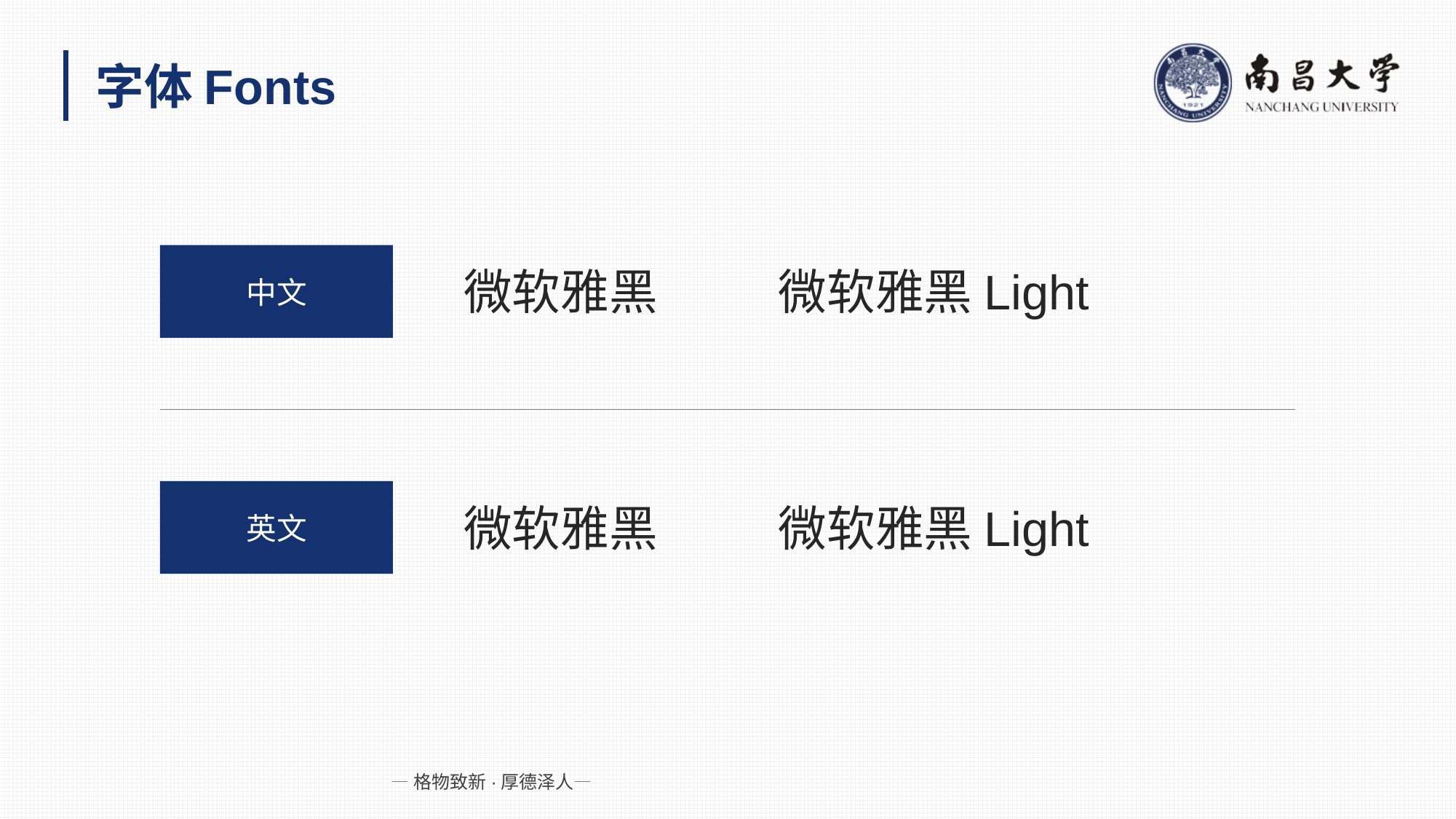

字体Fonts
中文
微软雅黑
微软雅黑Light
英文
微软雅黑
微软雅黑Light